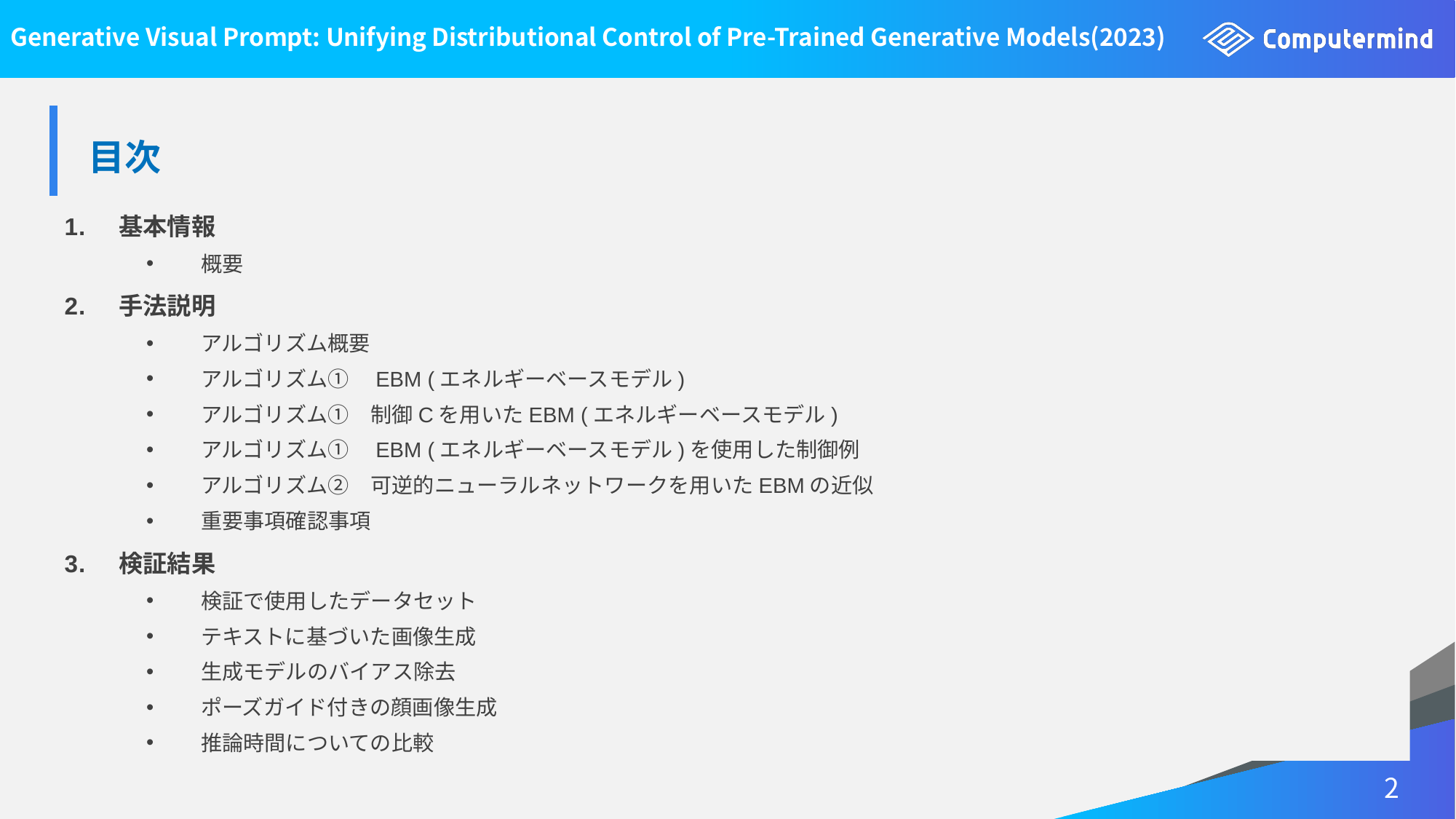

# Generative Visual Prompt: Unifying Distributional Control of Pre-Trained Generative Models(2023)
| 目次 |
| --- |
基本情報
概要
手法説明
アルゴリズム概要
アルゴリズム①　EBM (エネルギーベースモデル)
アルゴリズム①　制御Cを用いたEBM (エネルギーベースモデル)
アルゴリズム①　EBM (エネルギーベースモデル)を使用した制御例
アルゴリズム②　可逆的ニューラルネットワークを用いたEBMの近似
重要事項確認事項
検証結果
検証で使用したデータセット
テキストに基づいた画像生成
生成モデルのバイアス除去
ポーズガイド付きの顔画像生成
推論時間についての比較
2